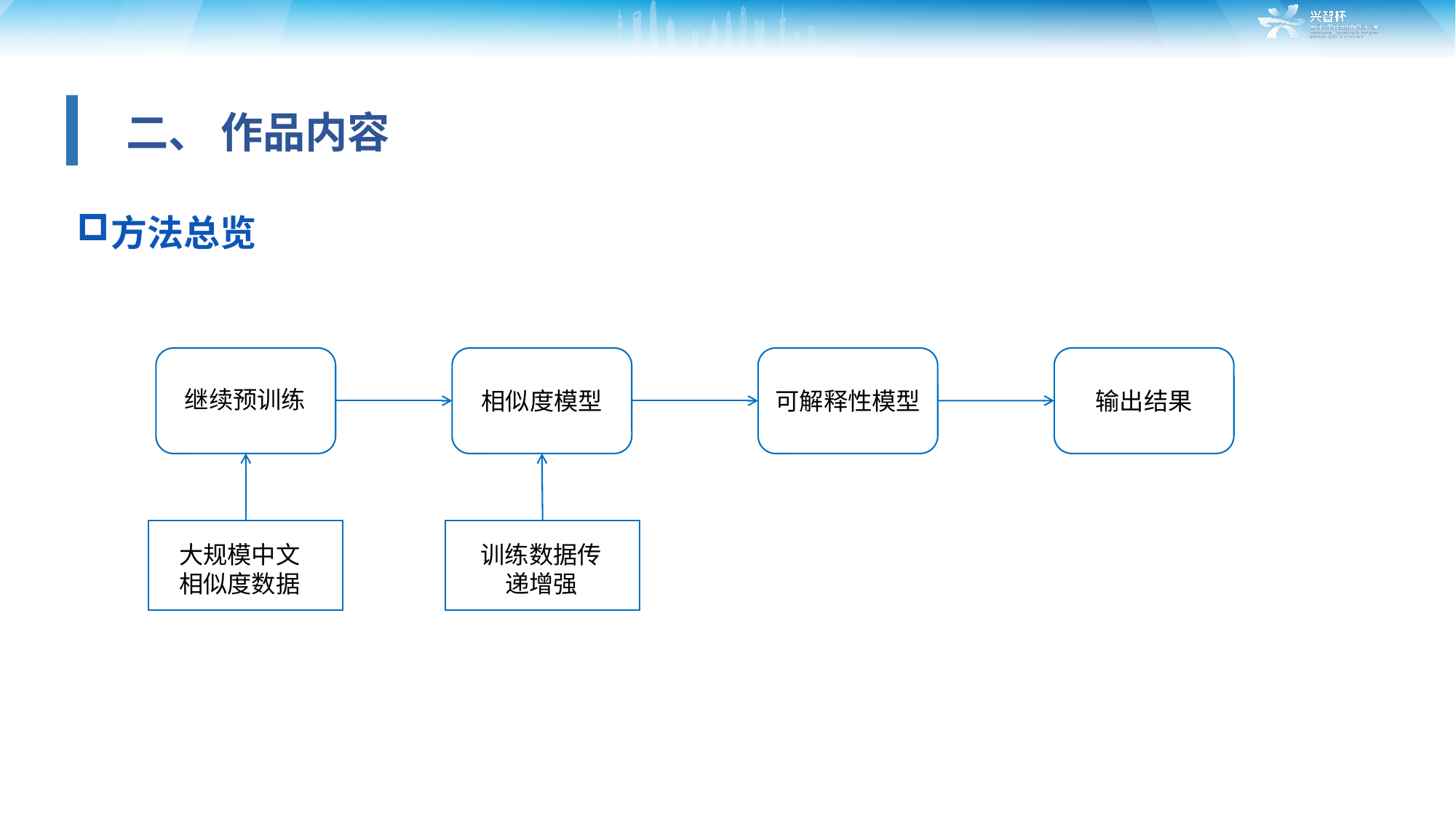

二、 作品内容

方法总览

输出结果

继续预训练
相似度模型
可解释性模型

大规模中文相似度数据

训练数据传递增强